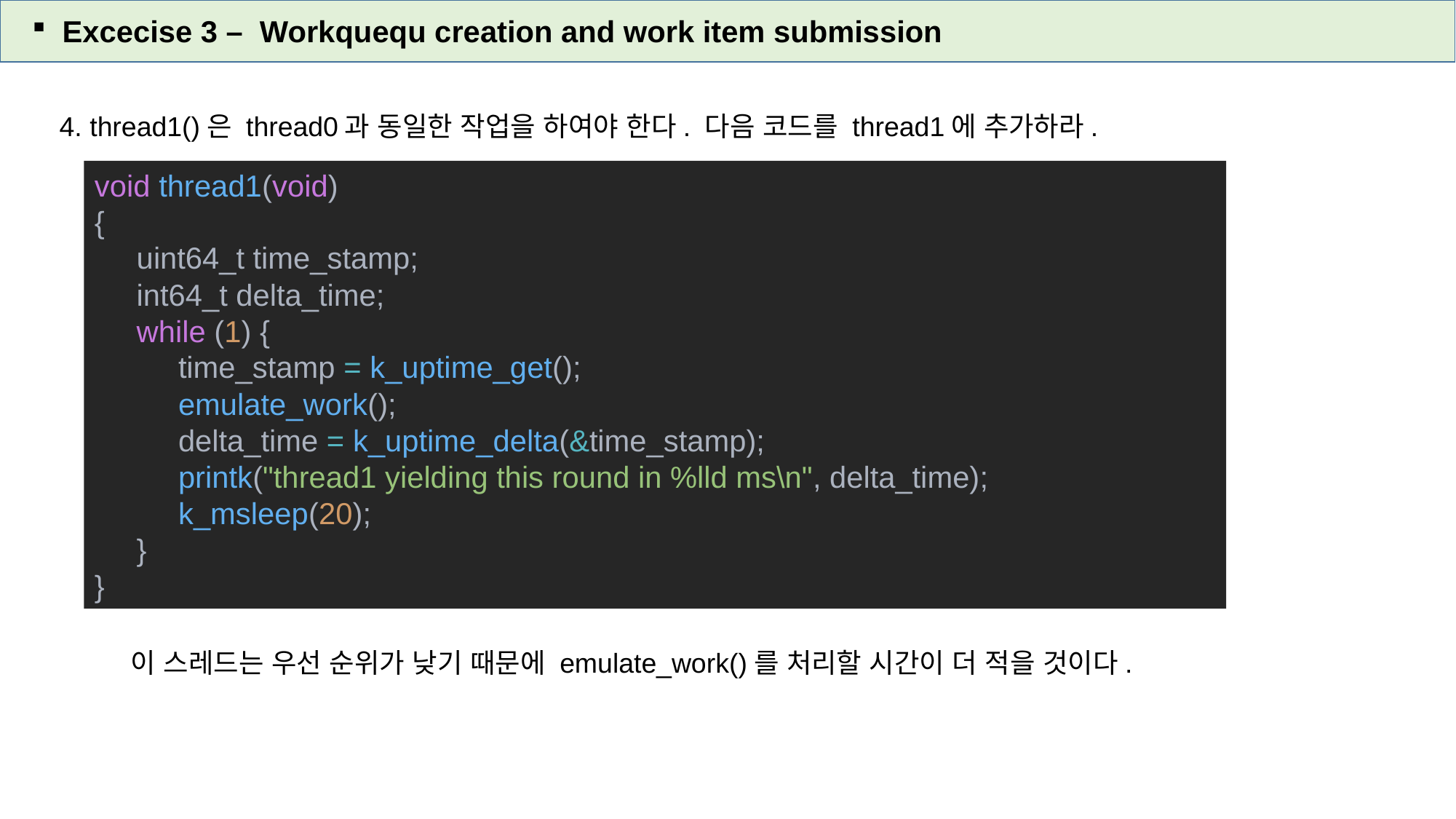

Excecise 3 –  Workquequ creation and work item submission

4. thread1()은 thread0과 동일한 작업을 하여야 한다. 다음 코드를 thread1에 추가하라.
void thread1(void)
{
     uint64_t time_stamp;
     int64_t delta_time;
     while (1) {
          time_stamp = k_uptime_get();
          emulate_work();
          delta_time = k_uptime_delta(&time_stamp);
          printk("thread1 yielding this round in %lld ms\n", delta_time);
          k_msleep(20);
     }
}
이 스레드는 우선 순위가 낮기 때문에 emulate_work()를 처리할 시간이 더 적을 것이다.